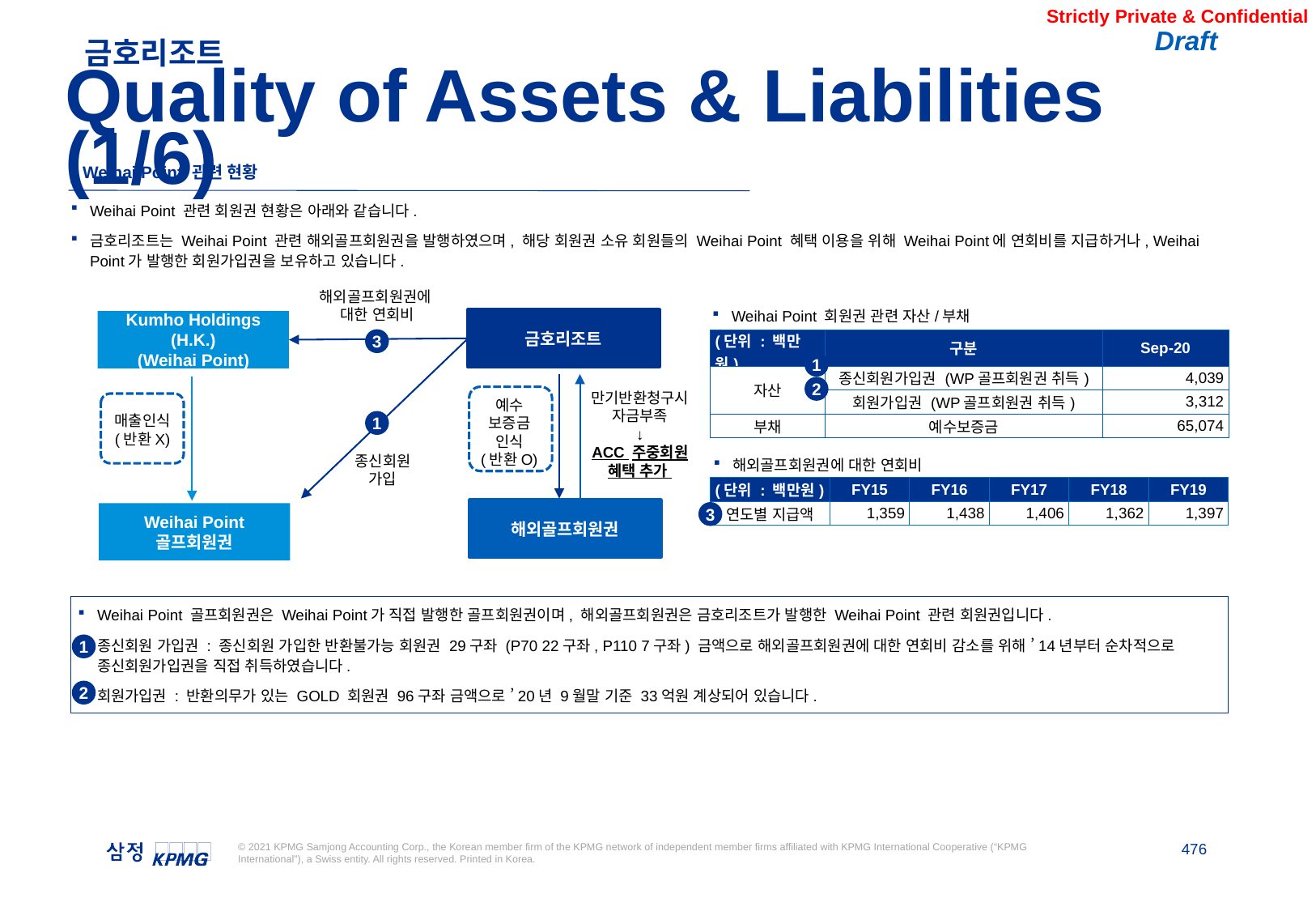

금호리조트
Quality of Assets & Liabilities (1/6)
▌Weihai Point 관련 현황

Weihai Point 관련 회원권 현황은 아래와 같습니다.
금호리조트는 Weihai Point 관련 해외골프회원권을 발행하였으며, 해당 회원권 소유 회원들의 Weihai Point 혜택 이용을 위해 Weihai Point에 연회비를 지급하거나, Weihai Point가 발행한 회원가입권을 보유하고 있습니다.
해외골프회원권에
대한 연회비
Weihai Point 회원권 관련 자산/부채
금호리조트
Kumho Holdings (H.K.)
(Weihai Point)
3
| (단위 : 백만원) | 구분 | Sep-20 |
| --- | --- | --- |
| 자산 | 종신회원가입권 (WP골프회원권 취득) | 4,039 |
|  | 회원가입권 (WP골프회원권 취득) | 3,312 |
| 부채 | 예수보증금 | 65,074 |
1
2
만기반환청구시
자금부족
↓
ACC 주중회원
혜택 추가

예수
보증금
인식
(반환O)

매출인식
(반환X)
1
해외골프회원권에 대한 연회비
종신회원
가입
| (단위 : 백만원) | FY15 | FY16 | FY17 | FY18 | FY19 |
| --- | --- | --- | --- | --- | --- |
| 연도별 지급액 | 1,359 | 1,438 | 1,406 | 1,362 | 1,397 |
해외골프회원권
3
Weihai Point 골프회원권
Weihai Point 골프회원권은 Weihai Point가 직접 발행한 골프회원권이며, 해외골프회원권은 금호리조트가 발행한 Weihai Point 관련 회원권입니다.
종신회원 가입권 : 종신회원 가입한 반환불가능 회원권 29구좌 (P70 22구좌, P110 7구좌) 금액으로 해외골프회원권에 대한 연회비 감소를 위해 ’14년부터 순차적으로 종신회원가입권을 직접 취득하였습니다.
회원가입권 : 반환의무가 있는 GOLD 회원권 96구좌 금액으로 ’20년 9월말 기준 33억원 계상되어 있습니다.
1
2